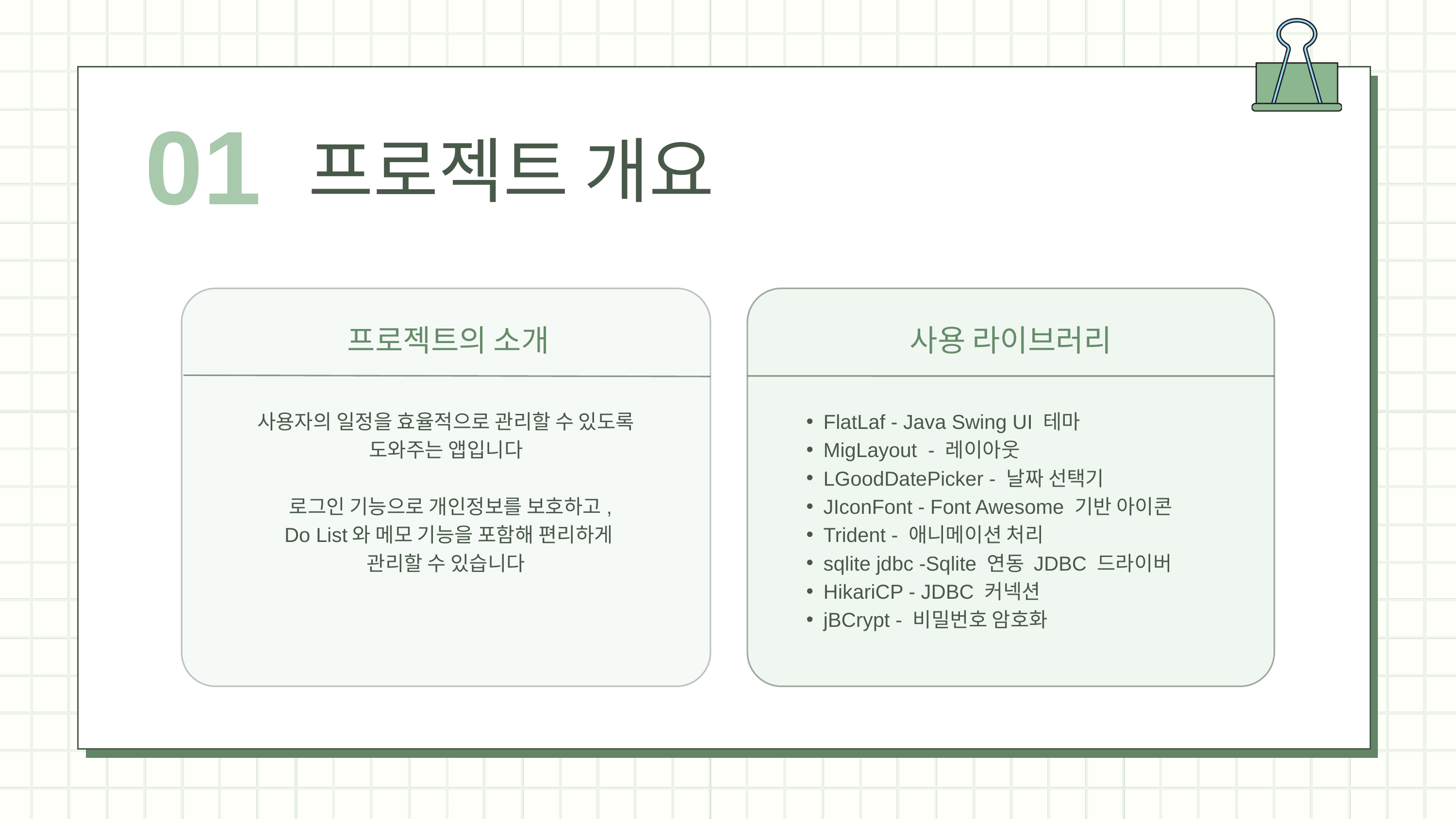

01
프로젝트 개요

프로젝트의 소개
사용 라이브러리

사용자의 일정을 효율적으로 관리할 수 있도록
도와주는 앱입니다

 로그인 기능으로 개인정보를 보호하고,
 Do List와 메모 기능을 포함해 편리하게
관리할 수 있습니다
FlatLaf - Java Swing UI 테마
MigLayout  - 레이아웃
LGoodDatePicker - 날짜 선택기
JIconFont - Font Awesome 기반 아이콘
Trident - 애니메이션 처리
sqlite jdbc -Sqlite 연동 JDBC 드라이버
HikariCP - JDBC 커넥션
jBCrypt - 비밀번호 암호화